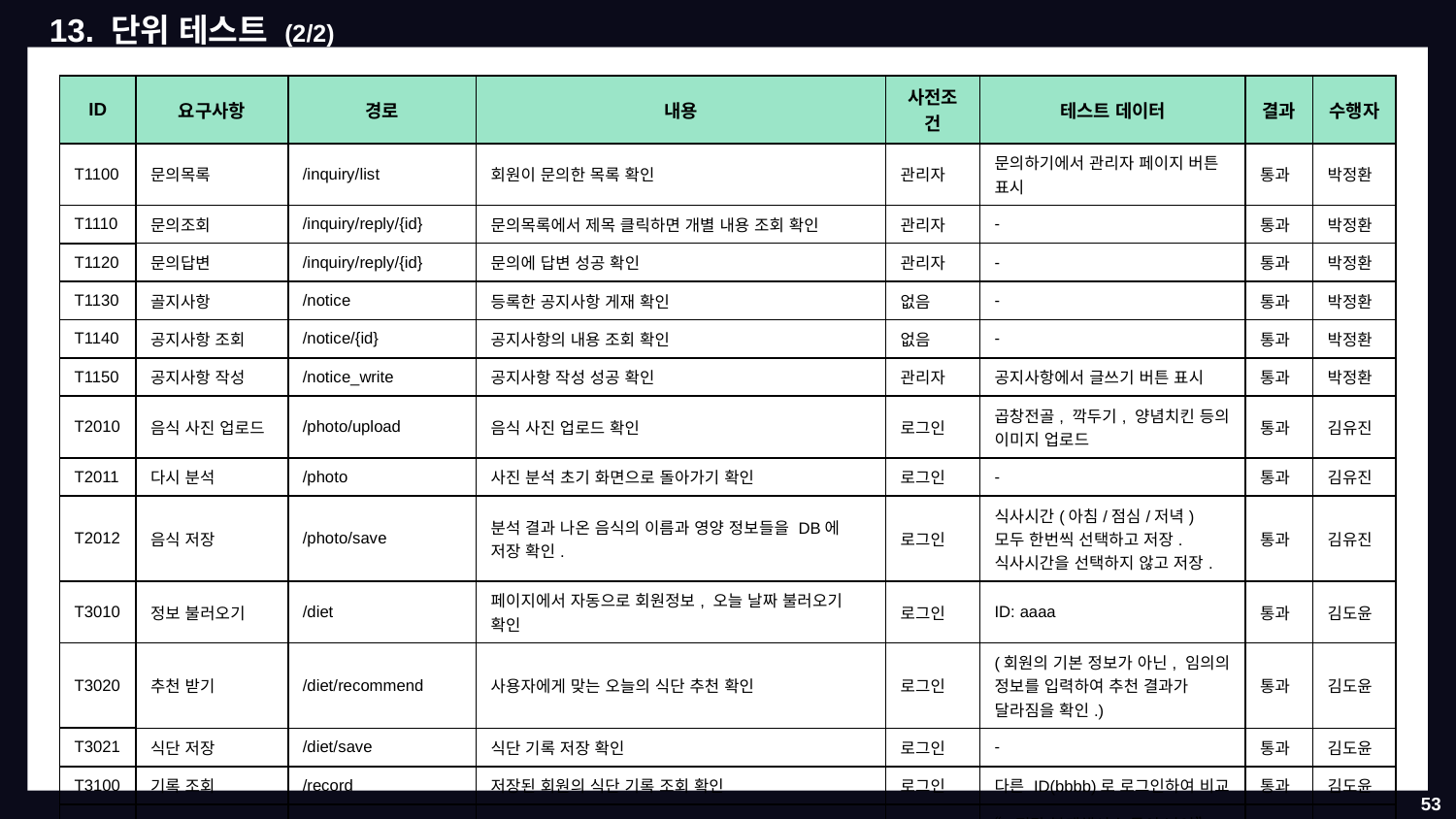

13. 단위 테스트 (2/2)
| ID | 요구사항 | 경로 | 내용 | 사전조건 | 테스트 데이터 | 결과 | 수행자 |
| --- | --- | --- | --- | --- | --- | --- | --- |
| T1100 | 문의목록 | /inquiry/list | 회원이 문의한 목록 확인 | 관리자 | 문의하기에서 관리자 페이지 버튼 표시 | 통과 | 박정환 |
| T1110 | 문의조회 | /inquiry/reply/{id} | 문의목록에서 제목 클릭하면 개별 내용 조회 확인 | 관리자 | - | 통과 | 박정환 |
| T1120 | 문의답변 | /inquiry/reply/{id} | 문의에 답변 성공 확인 | 관리자 | - | 통과 | 박정환 |
| T1130 | 골지사항 | /notice | 등록한 공지사항 게재 확인 | 없음 | - | 통과 | 박정환 |
| T1140 | 공지사항 조회 | /notice/{id} | 공지사항의 내용 조회 확인 | 없음 | - | 통과 | 박정환 |
| T1150 | 공지사항 작성 | /notice\_write | 공지사항 작성 성공 확인 | 관리자 | 공지사항에서 글쓰기 버튼 표시 | 통과 | 박정환 |
| T2010 | 음식 사진 업로드 | /photo/upload | 음식 사진 업로드 확인 | 로그인 | 곱창전골, 깍두기, 양념치킨 등의 이미지 업로드 | 통과 | 김유진 |
| T2011 | 다시 분석 | /photo | 사진 분석 초기 화면으로 돌아가기 확인 | 로그인 | - | 통과 | 김유진 |
| T2012 | 음식 저장 | /photo/save | 분석 결과 나온 음식의 이름과 영양 정보들을 DB에 저장 확인. | 로그인 | 식사시간(아침/점심/저녁) 모두 한번씩 선택하고 저장. 식사시간을 선택하지 않고 저장. | 통과 | 김유진 |
| T3010 | 정보 불러오기 | /diet | 페이지에서 자동으로 회원정보, 오늘 날짜 불러오기 확인 | 로그인 | ID: aaaa | 통과 | 김도윤 |
| T3020 | 추천 받기 | /diet/recommend | 사용자에게 맞는 오늘의 식단 추천 확인 | 로그인 | (회원의 기본 정보가 아닌, 임의의 정보를 입력하여 추천 결과가 달라짐을 확인.) | 통과 | 김도윤 |
| T3021 | 식단 저장 | /diet/save | 식단 기록 저장 확인 | 로그인 | - | 통과 | 김도윤 |
| T3100 | 기록 조회 | /record | 저장된 회원의 식단 기록 조회 확인 | 로그인 | 다른 ID(bbbb)로 로그인하여 비교 | 통과 | 김도윤 |
| T4010 | 감정분석 식단추천 | /emotion | 감정을 유추할 수 있는 여러 개의 문장을 입력하여 확인 | 로그인 | “정말 불쾌해서 눈물이 났어” “누군가 내게 나쁜 말을 해서 화가 났어” “오늘 축구 이겨서 환호성을 질렀어” | 통과 | 이동훈 |
53